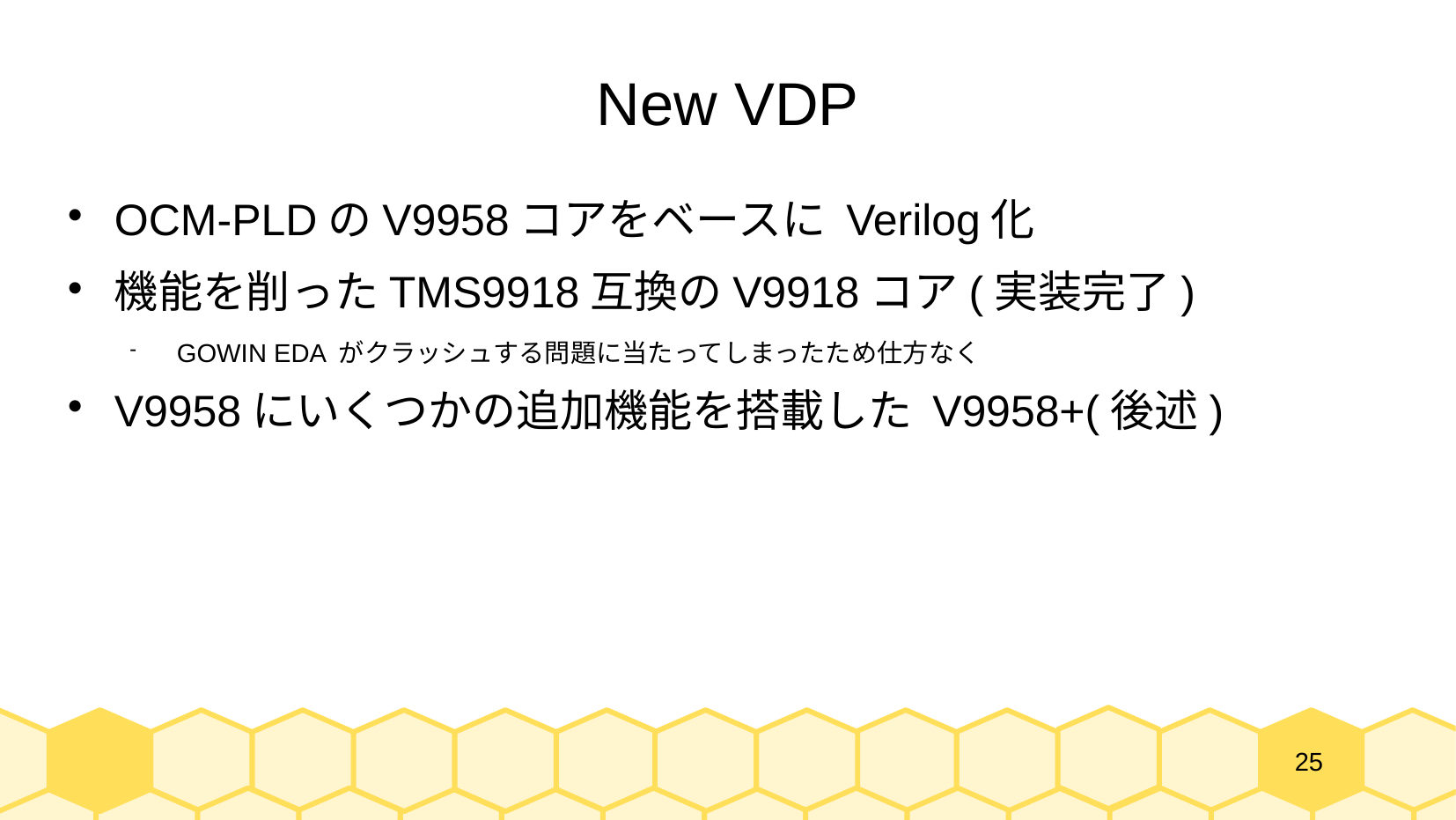

# New VDP
OCM-PLDのV9958コアをベースに Verilog化
機能を削ったTMS9918互換のV9918コア(実装完了)
GOWIN EDA がクラッシュする問題に当たってしまったため仕方なく
V9958にいくつかの追加機能を搭載した V9958+(後述)
25